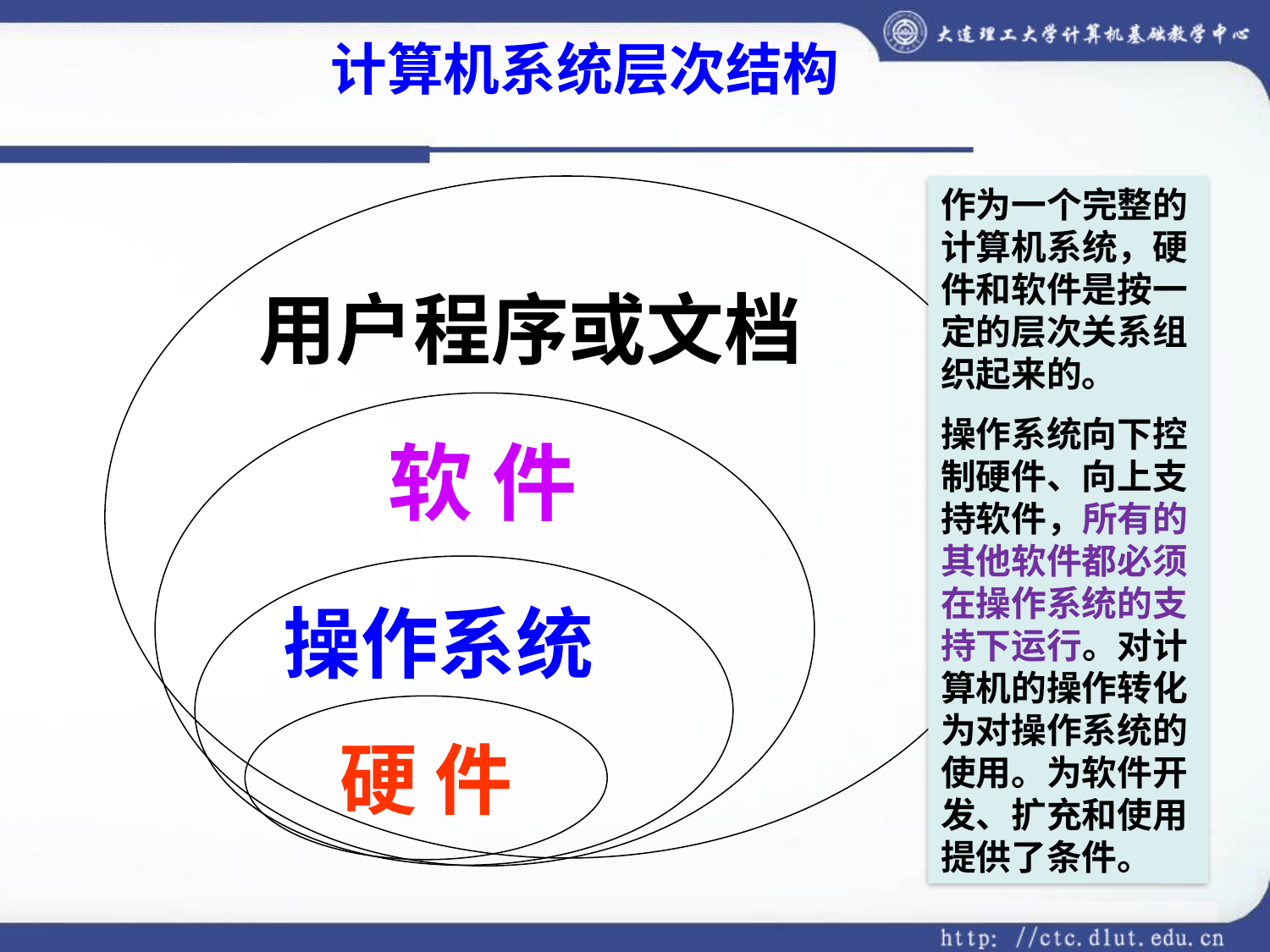

计算机系统层次结构

用户程序或文档
作为一个完整的计算机系统，硬件和软件是按一定的层次关系组织起来的。
操作系统向下控制硬件、向上支持软件，所有的其他软件都必须在操作系统的支持下运行。对计算机的操作转化为对操作系统的使用。为软件开发、扩充和使用提供了条件。

软 件

操作系统
硬 件